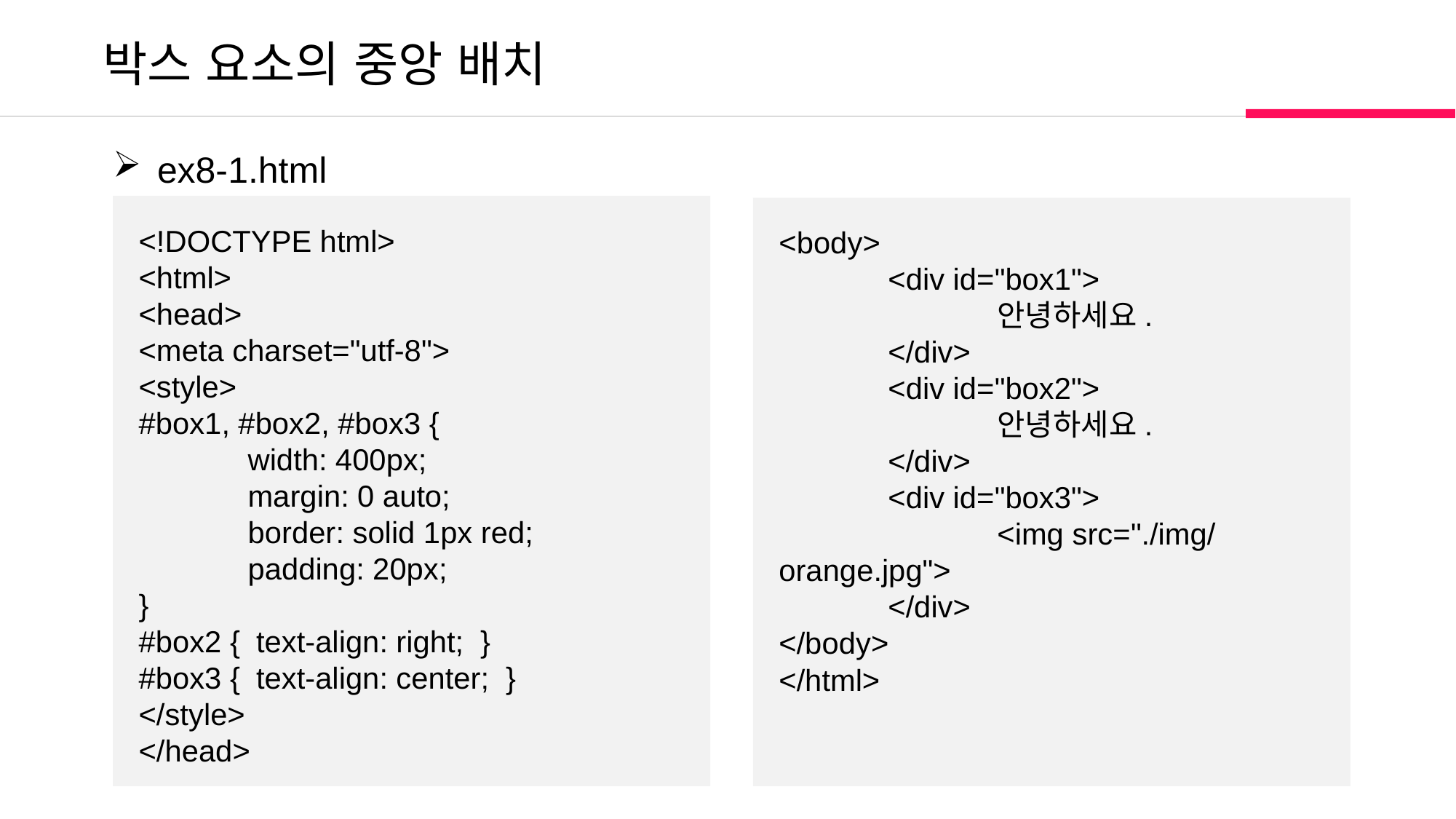

박스 요소의 중앙 배치

 ex8-1.html
<!DOCTYPE html>
<html>
<head>
<meta charset="utf-8">
<style>
#box1, #box2, #box3 {
	width: 400px;
	margin: 0 auto;
	border: solid 1px red;
	padding: 20px;
}
#box2 {	 text-align: right;  }
#box3 {	 text-align: center;  }
</style>
</head>
<body>
	<div id="box1">
		안녕하세요.
	</div>
	<div id="box2">
		안녕하세요.
	</div>
	<div id="box3">
		<img src="./img/orange.jpg">
	</div>
</body>
</html>